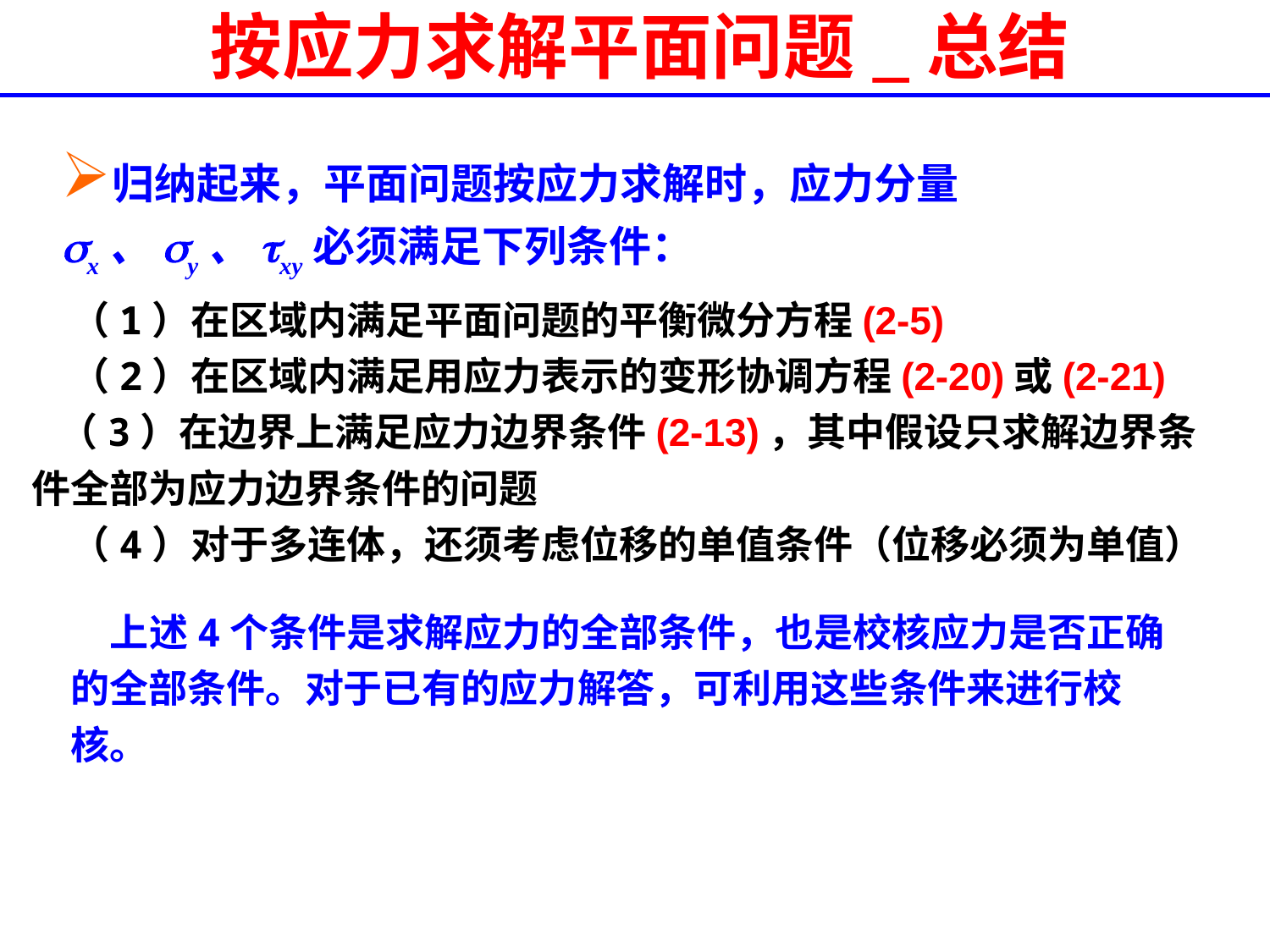

# 按应力求解平面问题_总结
归纳起来，平面问题按应力求解时，应力分量 σx、σy、τxy必须满足下列条件：
　（1）在区域内满足平面问题的平衡微分方程(2-5)
　（2）在区域内满足用应力表示的变形协调方程(2-20)或(2-21)
  （3）在边界上满足应力边界条件(2-13)，其中假设只求解边界条件全部为应力边界条件的问题
　（4）对于多连体，还须考虑位移的单值条件（位移必须为单值）
　上述4个条件是求解应力的全部条件，也是校核应力是否正确的全部条件。对于已有的应力解答，可利用这些条件来进行校核。